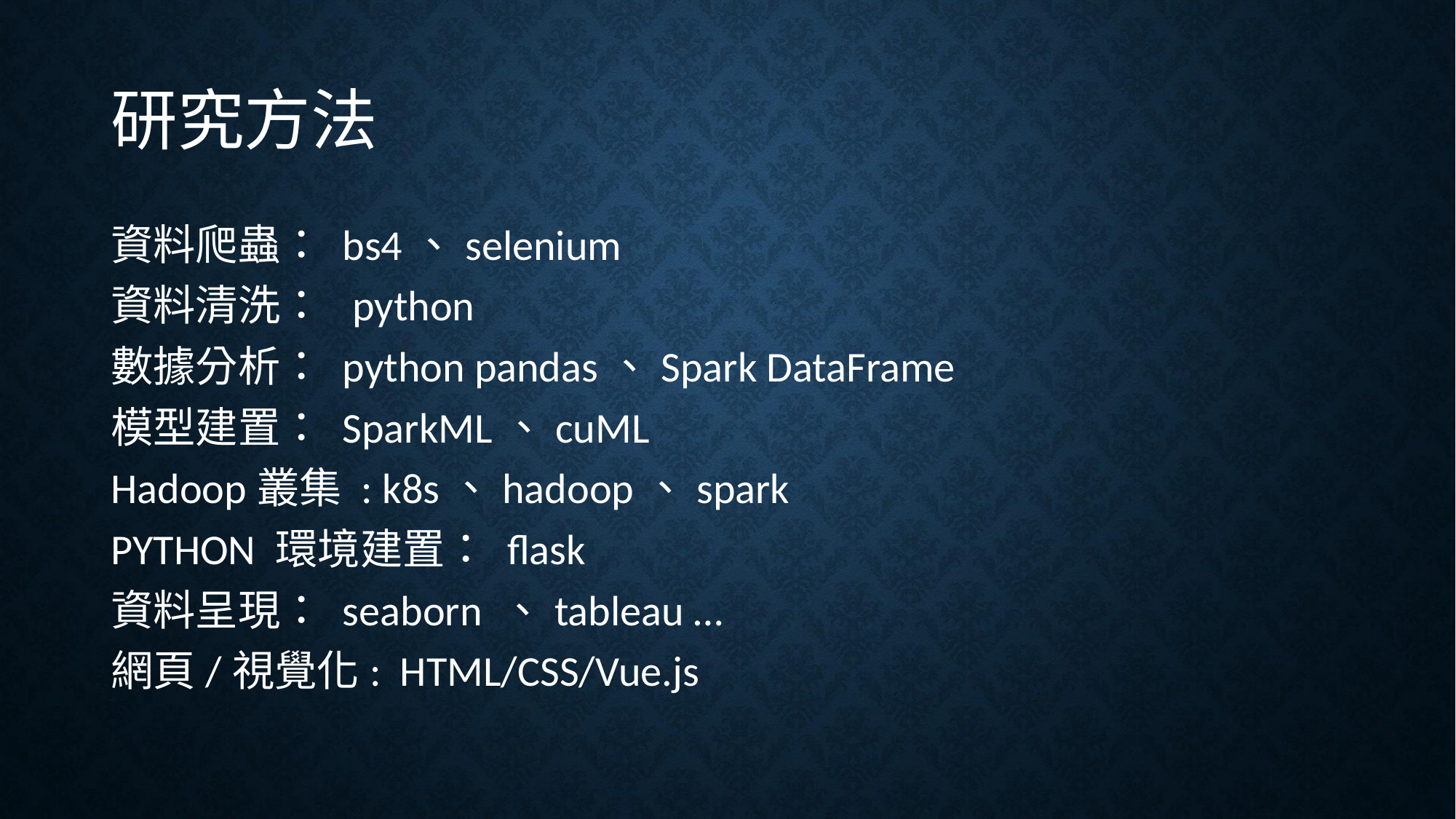

# 研究方法
資料爬蟲： bs4、selenium
資料清洗：  python
數據分析： python pandas、Spark DataFrame
模型建置： SparkML、cuML
Hadoop叢集 : k8s、hadoop、spark
PYTHON 環境建置： flask
資料呈現： seaborn 、tableau …
網頁/視覺化:  HTML/CSS/Vue.js